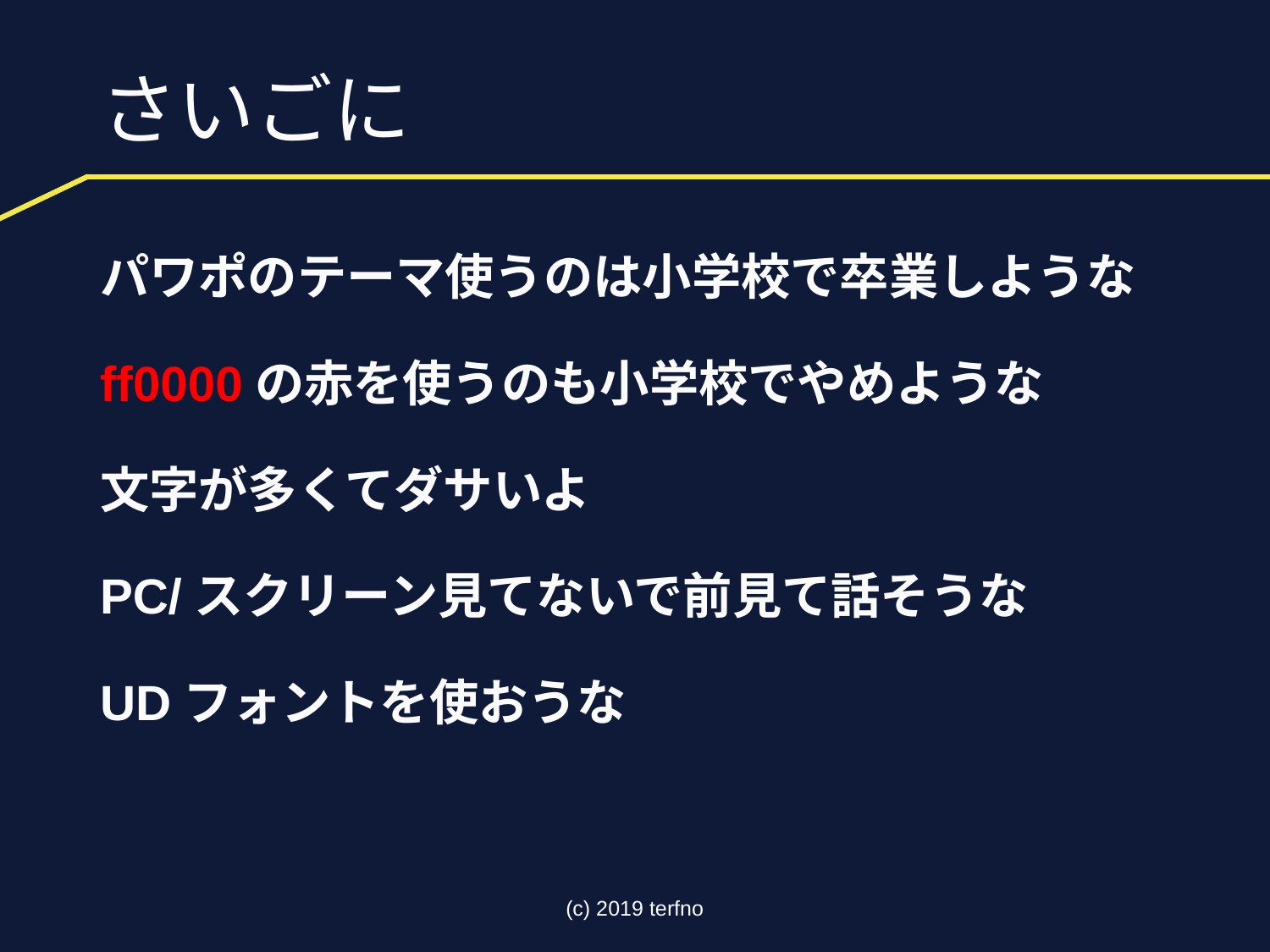

# さいごに
パワポのテーマ使うのは小学校で卒業しような
ff0000の赤を使うのも小学校でやめような
文字が多くてダサいよ
PC/スクリーン見てないで前見て話そうな
UDフォントを使おうな
(c) 2019 terfno